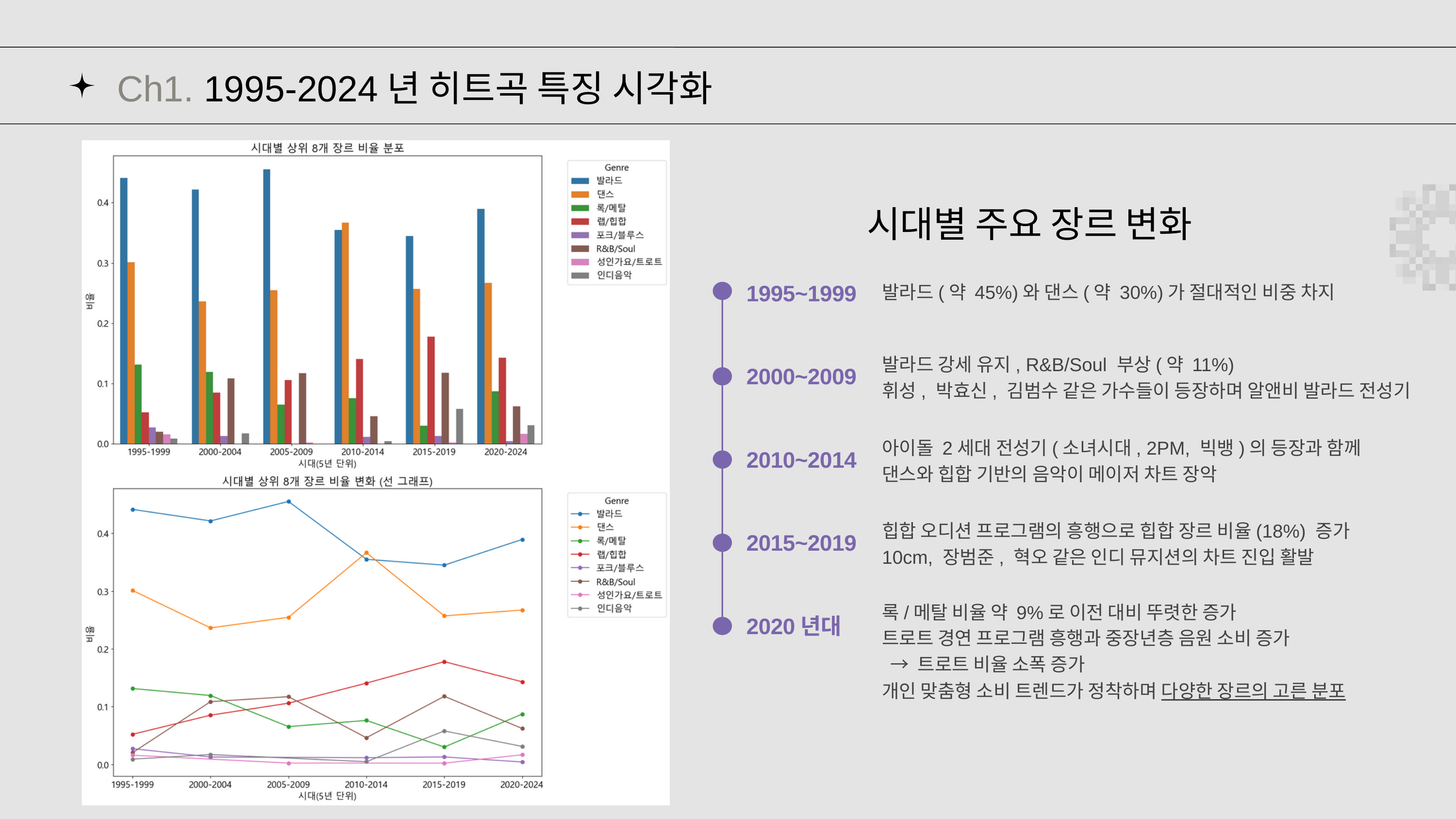

Ch1. 1995-2024년 히트곡 특징 시각화

시대별 주요 장르 변화
1995~1999
발라드(약 45%)와 댄스(약 30%)가 절대적인 비중 차지

발라드 강세 유지, R&B/Soul 부상(약 11%)
휘성, 박효신, 김범수 같은 가수들이 등장하며 알앤비 발라드 전성기
2000~2009

아이돌 2세대 전성기(소녀시대, 2PM, 빅뱅)의 등장과 함께
댄스와 힙합 기반의 음악이 메이저 차트 장악
2010~2014

힙합 오디션 프로그램의 흥행으로 힙합 장르 비율(18%) 증가
10cm, 장범준, 혁오 같은 인디 뮤지션의 차트 진입 활발
2015~2019

록/메탈 비율 약 9%로 이전 대비 뚜렷한 증가
트로트 경연 프로그램 흥행과 중장년층 음원 소비 증가
  → 트로트 비율 소폭 증가
개인 맞춤형 소비 트렌드가 정착하며 다양한 장르의 고른 분포
2020년대